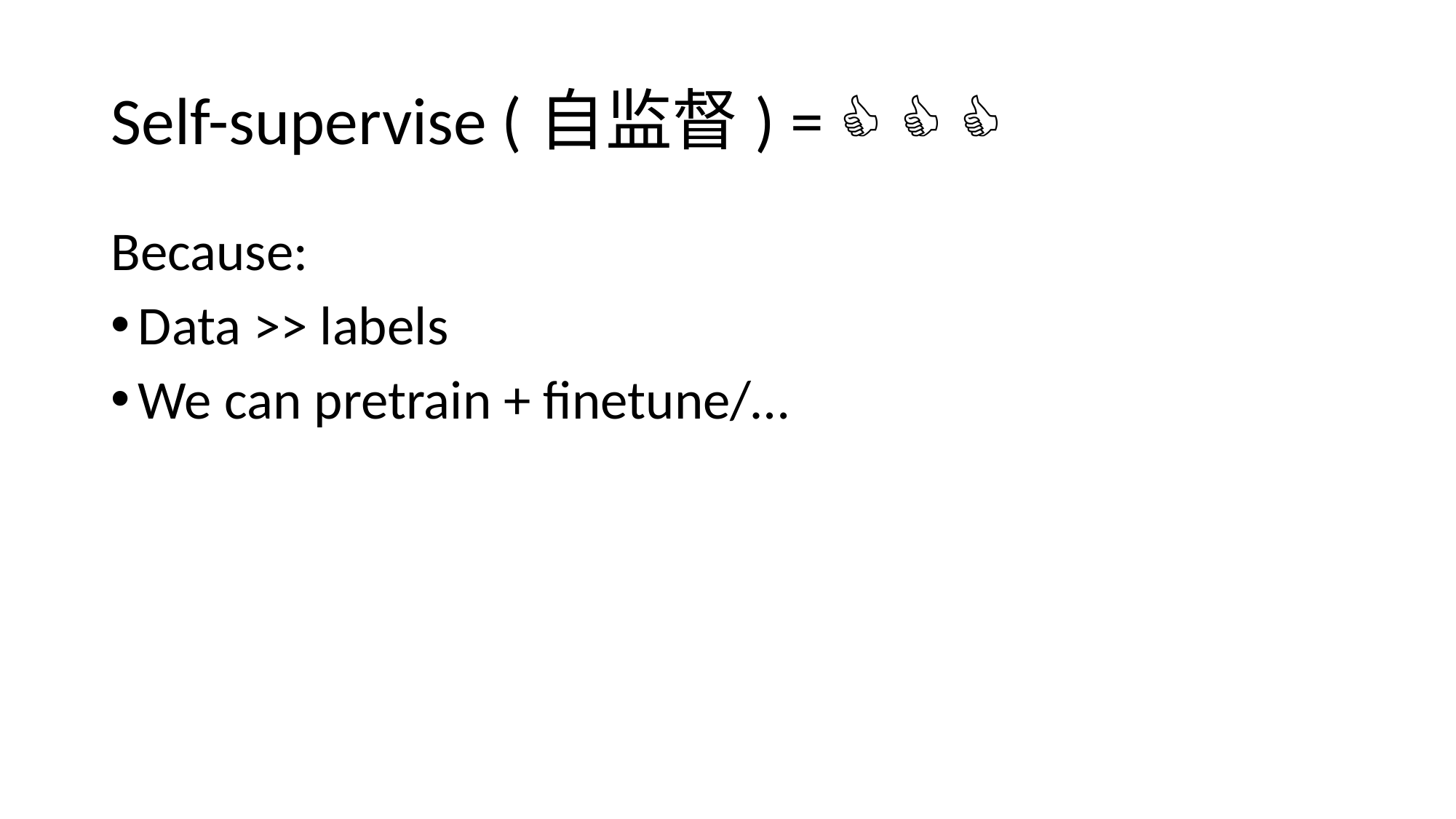

# Self-supervise (自监督) = 👍 👍 👍
Because:
Data >> labels
We can pretrain + finetune/…